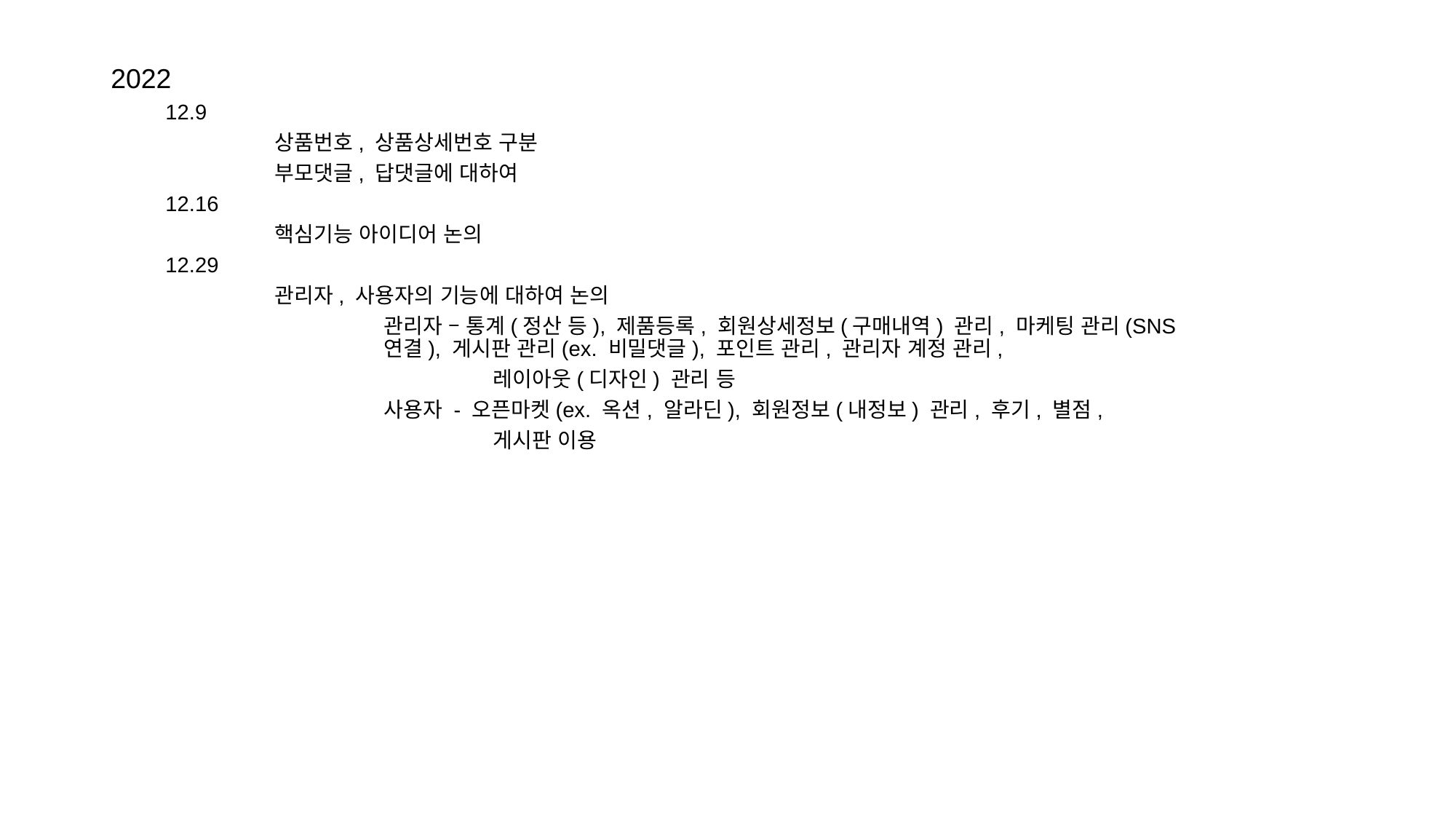

2022
12.9
	상품번호, 상품상세번호 구분
	부모댓글, 답댓글에 대하여
12.16
	핵심기능 아이디어 논의
12.29
	관리자, 사용자의 기능에 대하여 논의
		관리자 – 통계(정산 등), 제품등록, 회원상세정보(구매내역) 관리, 마케팅 관리(SNS 			연결), 게시판 관리(ex. 비밀댓글), 포인트 관리, 관리자 계정 관리,
			레이아웃(디자인) 관리 등
		사용자 - 오픈마켓(ex. 옥션, 알라딘), 회원정보(내정보) 관리, 후기, 별점,
			게시판 이용